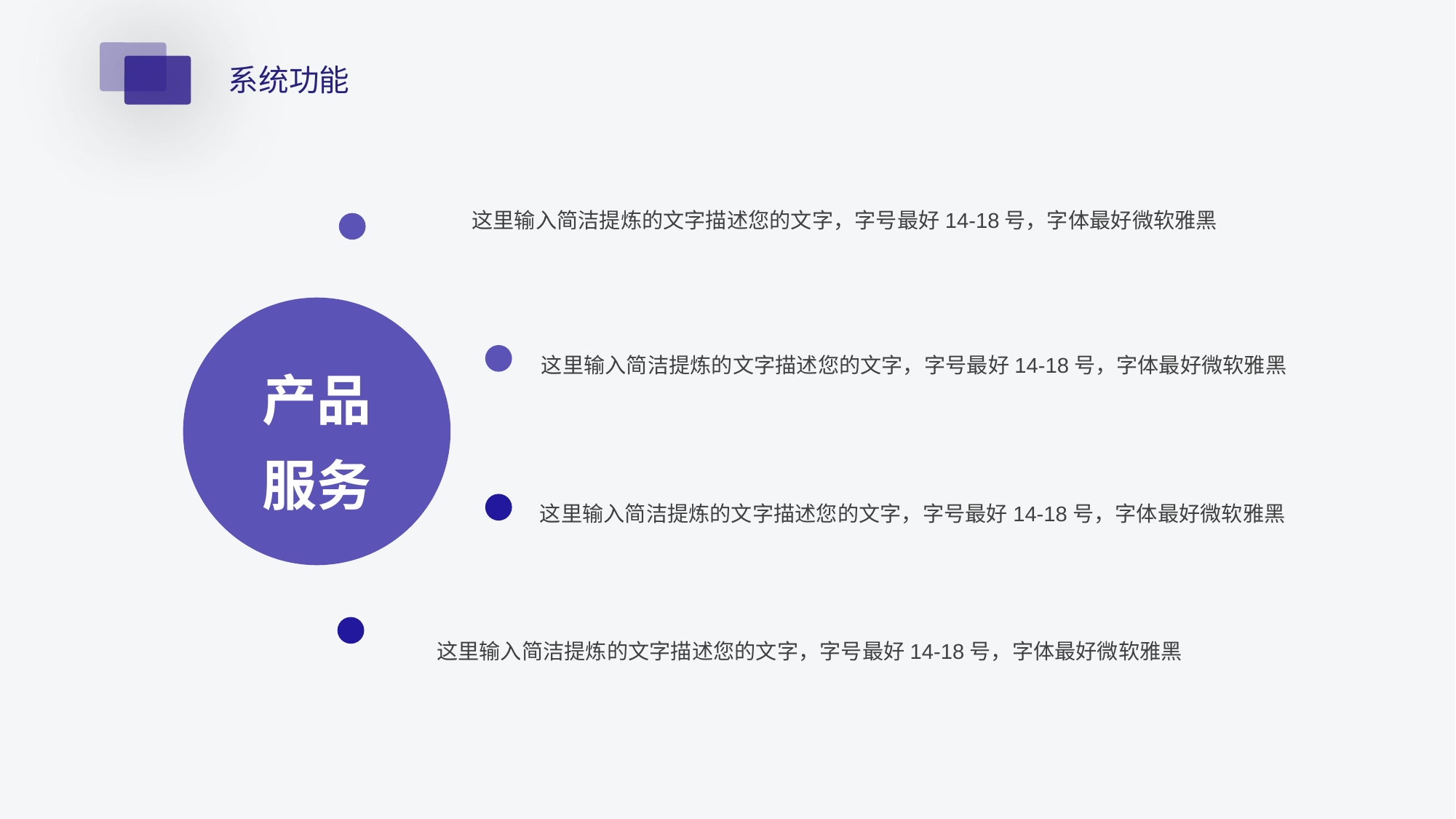

系统功能
这里输入简洁提炼的文字描述您的文字，字号最好14-18号，字体最好微软雅黑

这里输入简洁提炼的文字描述您的文字，字号最好14-18号，字体最好微软雅黑
产品
服务

这里输入简洁提炼的文字描述您的文字，字号最好14-18号，字体最好微软雅黑

这里输入简洁提炼的文字描述您的文字，字号最好14-18号，字体最好微软雅黑